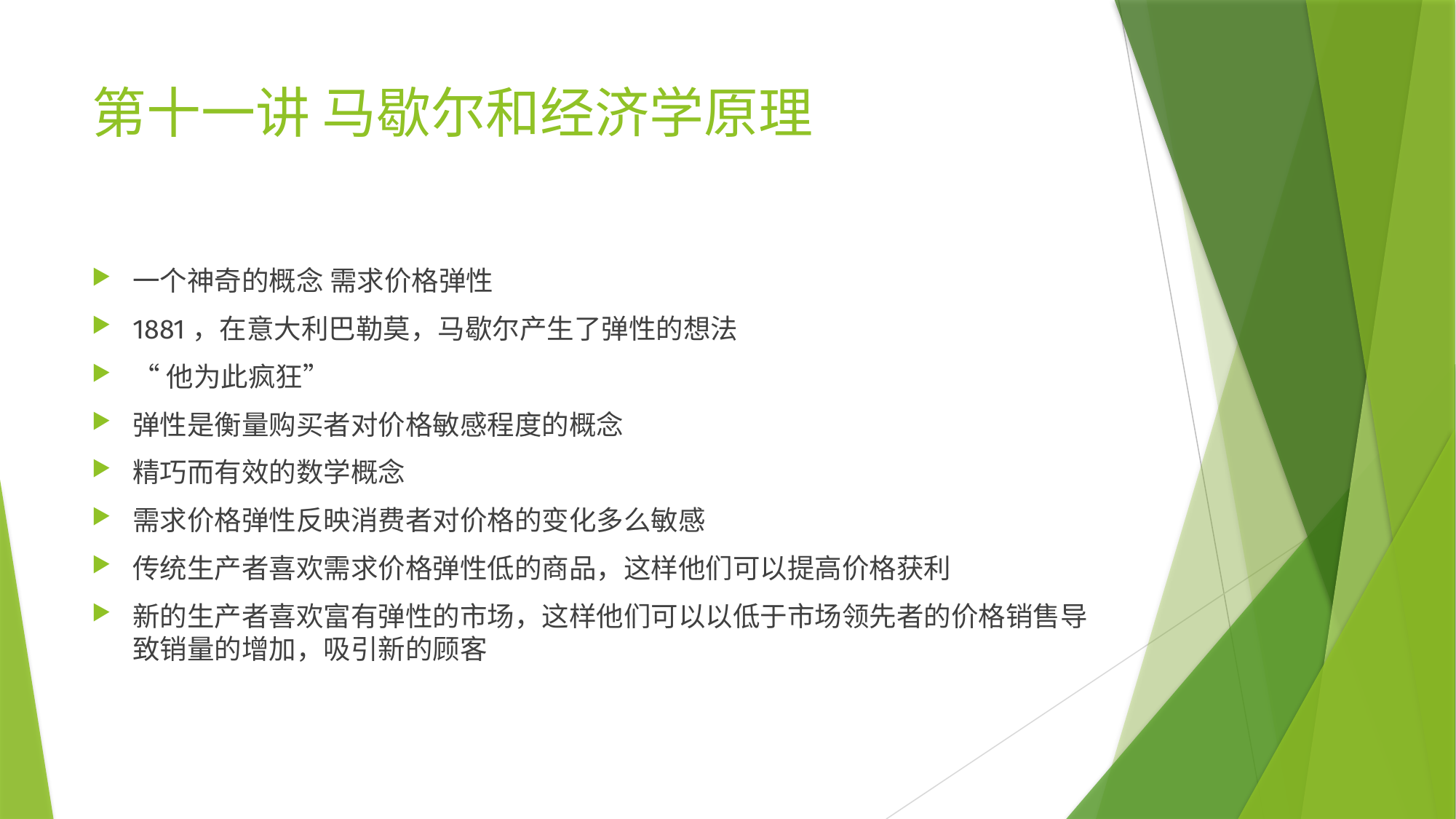

# 第十一讲 马歇尔和经济学原理
一个神奇的概念 需求价格弹性
1881，在意大利巴勒莫，马歇尔产生了弹性的想法
“他为此疯狂”
弹性是衡量购买者对价格敏感程度的概念
精巧而有效的数学概念
需求价格弹性反映消费者对价格的变化多么敏感
传统生产者喜欢需求价格弹性低的商品，这样他们可以提高价格获利
新的生产者喜欢富有弹性的市场，这样他们可以以低于市场领先者的价格销售导致销量的增加，吸引新的顾客